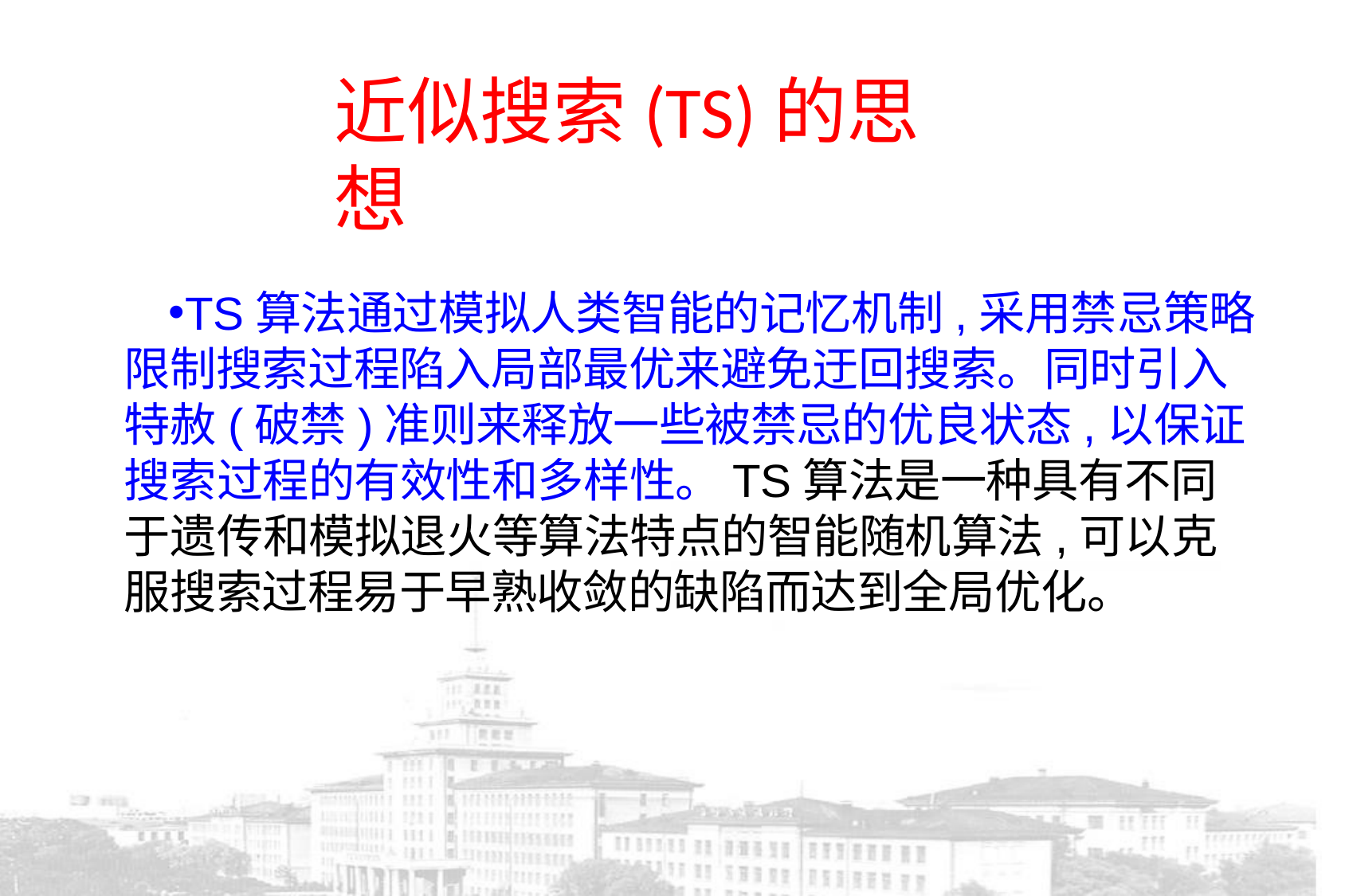

# 近似搜索(TS)的思想
TS算法通过模拟人类智能的记忆机制,采用禁忌策略限制搜索过程陷入局部最优来避免迂回搜索。同时引入特赦(破禁)准则来释放一些被禁忌的优良状态,以保证搜索过程的有效性和多样性。TS算法是一种具有不同于遗传和模拟退火等算法特点的智能随机算法,可以克服搜索过程易于早熟收敛的缺陷而达到全局优化。